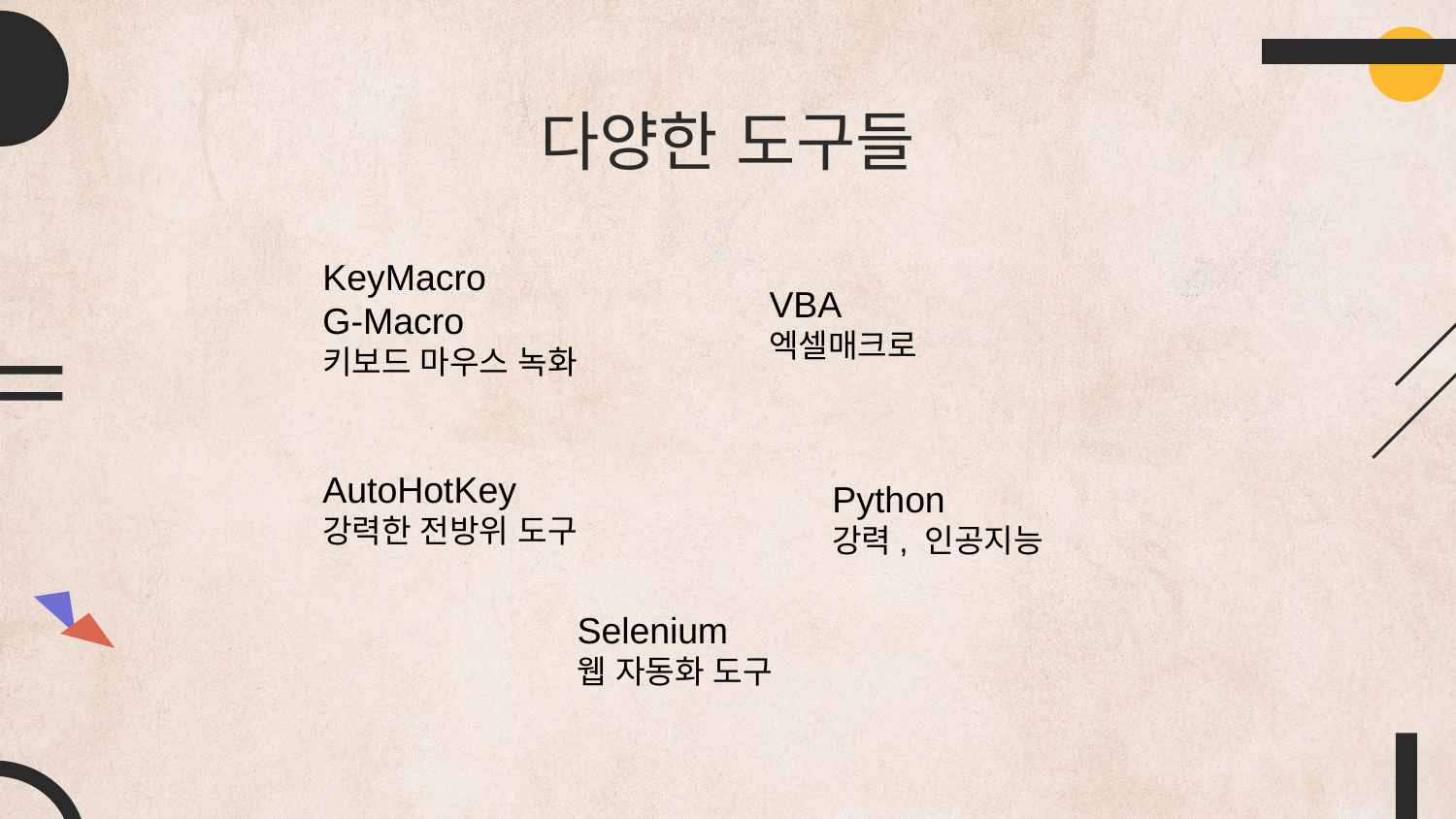

# 다양한 도구들
KeyMacro
G-Macro
키보드 마우스 녹화
VBA
엑셀매크로
AutoHotKey
강력한 전방위 도구
Python
강력, 인공지능
Selenium
웹 자동화 도구